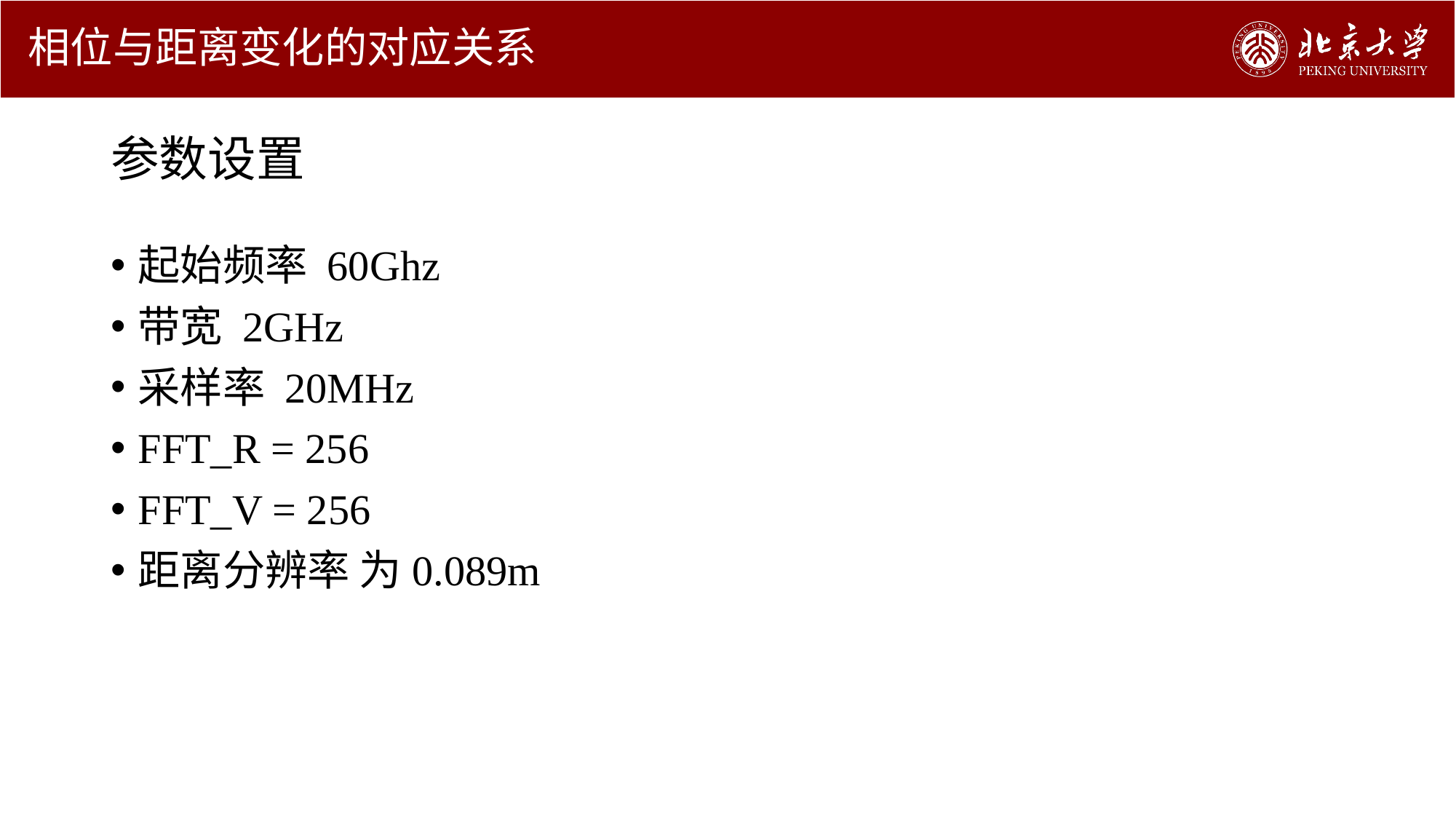

# 相位与距离变化的对应关系
理论推导
参数设置
起始频率 60Ghz
带宽 2GHz
采样率 20MHz
FFT_R = 256
FFT_V = 256
距离分辨率 为0.089m